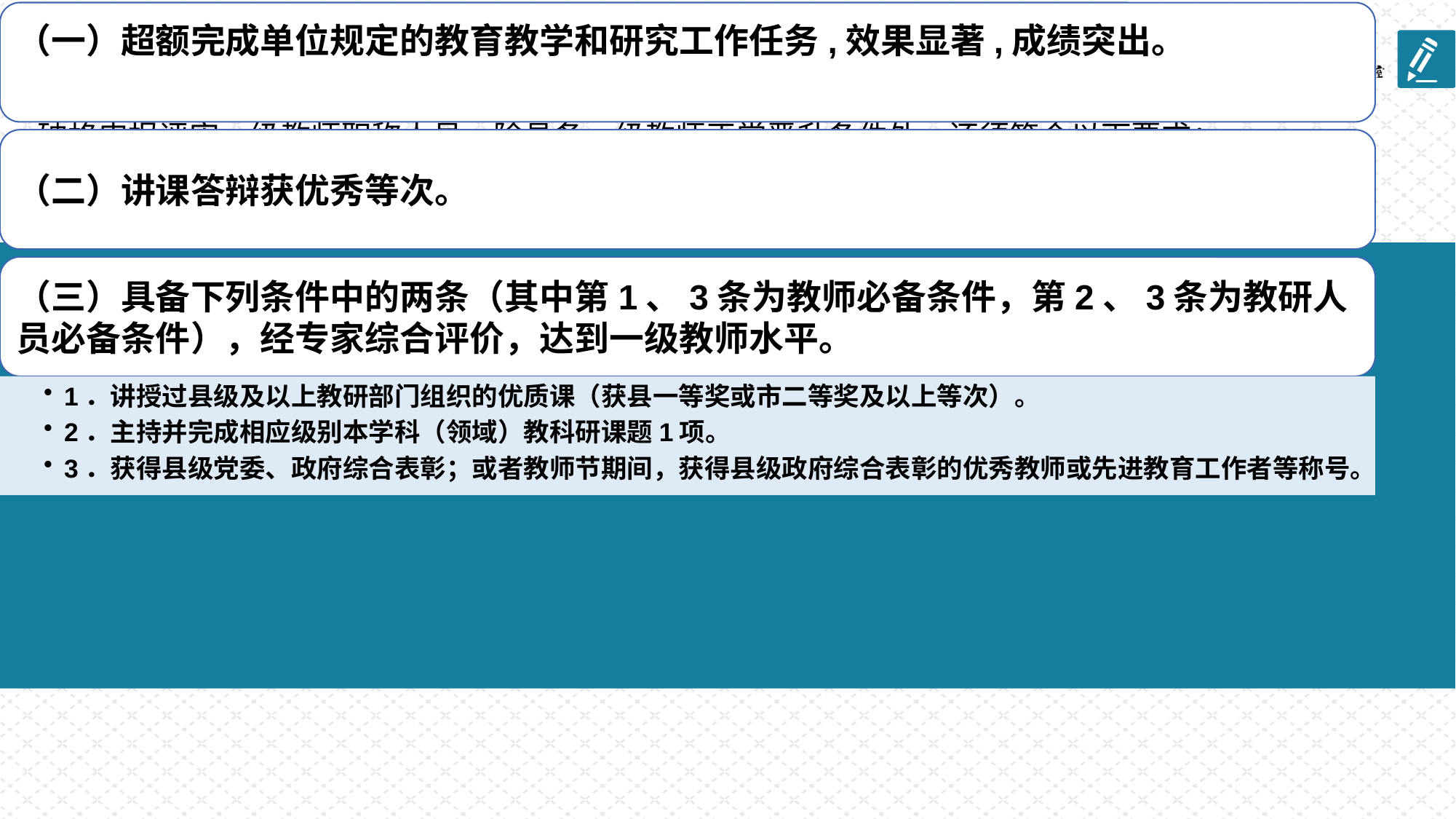

# 中小学教师职称——破格评审：一级教师
破格申报评审一级教师职称人员，除具备一级教师正常晋升条件外，还须符合以下要求：
（一）超额完成单位规定的教育教学和研究工作任务,效果显著,成绩突出。
（二）讲课答辩获优秀等次。
（三）具备下列条件中的两条（其中第1、3条为教师必备条件，第2、3条为教研人员必备条件），经专家综合评价，达到一级教师水平。
1．讲授过县级及以上教研部门组织的优质课（获县一等奖或市二等奖及以上等次）。
2．主持并完成相应级别本学科（领域）教科研课题1项。
3．获得县级党委、政府综合表彰；或者教师节期间，获得县级政府综合表彰的优秀教师或先进教育工作者等称号。